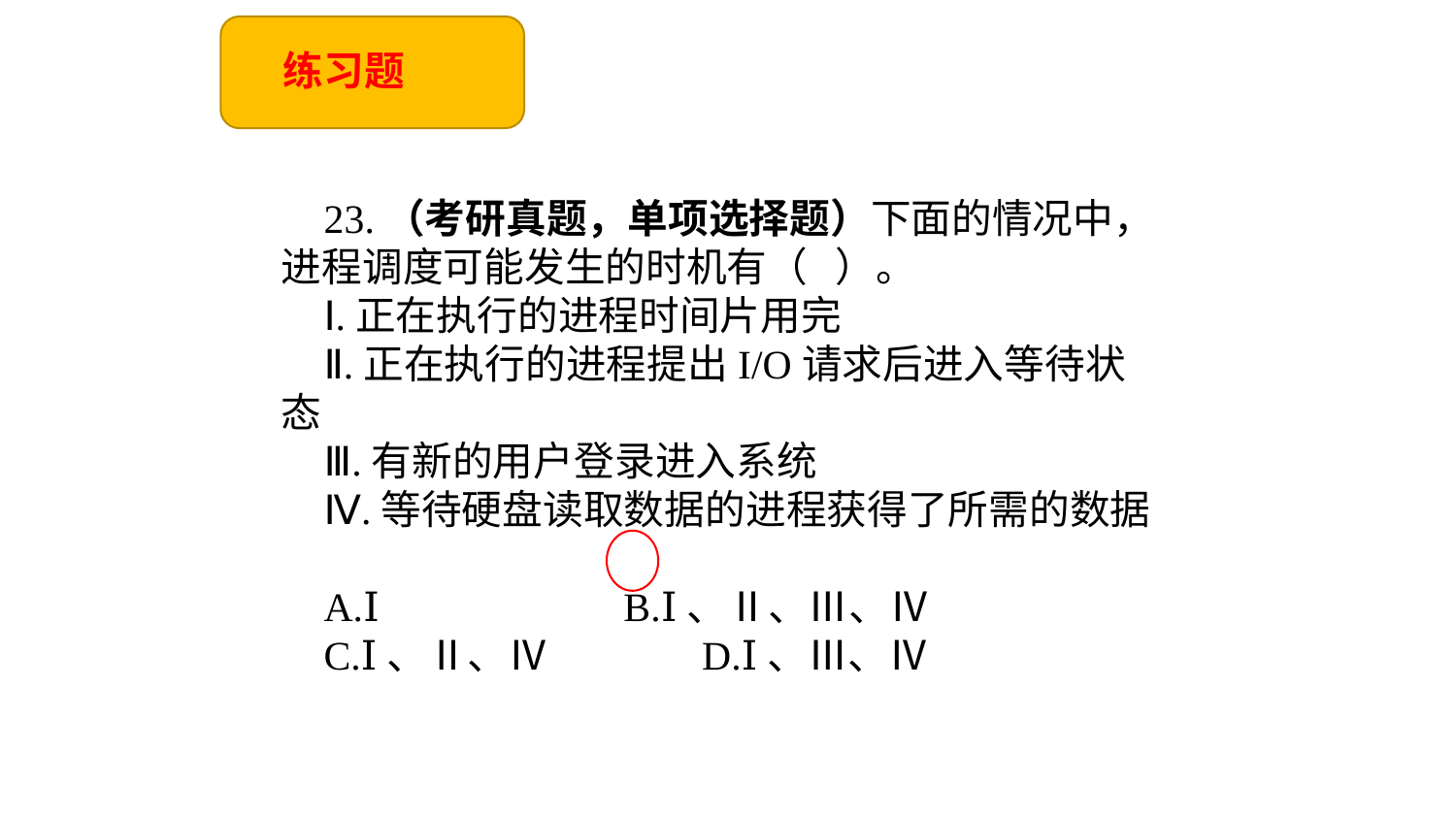

练习题
练习题

23.（考研真题，单项选择题）下面的情况中，进程调度可能发生的时机有（   ）。
Ⅰ.正在执行的进程时间片用完
Ⅱ.正在执行的进程提出I/O请求后进入等待状态
Ⅲ.有新的用户登录进入系统
Ⅳ.等待硬盘读取数据的进程获得了所需的数据

A.Ⅰ                        B.Ⅰ、Ⅱ、Ⅲ、Ⅳ
C.Ⅰ、Ⅱ、Ⅳ                D.Ⅰ、Ⅲ、Ⅳ